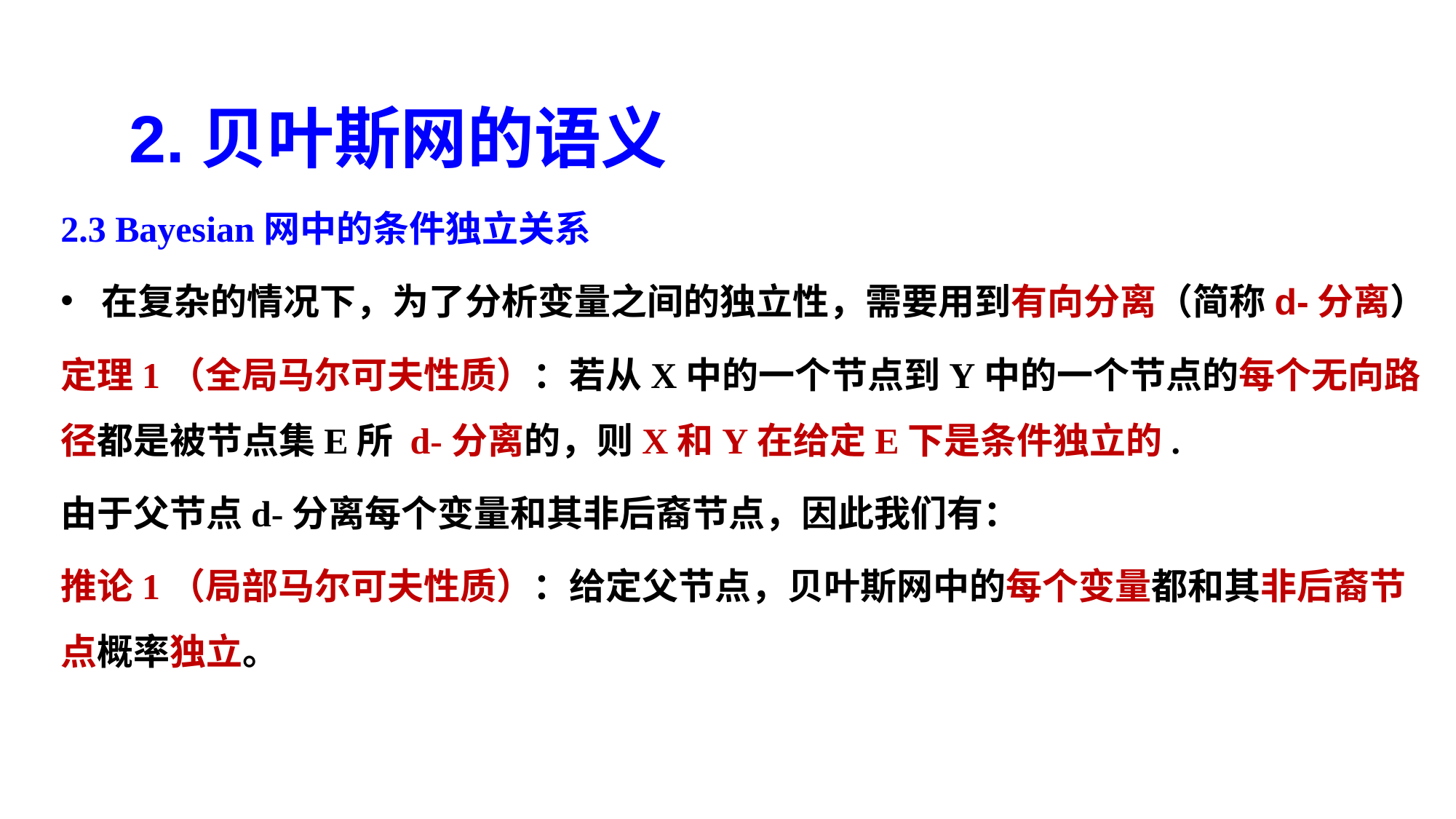

2.贝叶斯网的语义
2.3 Bayesian网中的条件独立关系
在复杂的情况下，为了分析变量之间的独立性，需要用到有向分离（简称d-分离）
定理1（全局马尔可夫性质）：若从X中的一个节点到Y中的一个节点的每个无向路径都是被节点集E所 d-分离的，则X和Y在给定E下是条件独立的.
由于父节点d-分离每个变量和其非后裔节点，因此我们有：
推论1（局部马尔可夫性质）：给定父节点，贝叶斯网中的每个变量都和其非后裔节点概率独立。